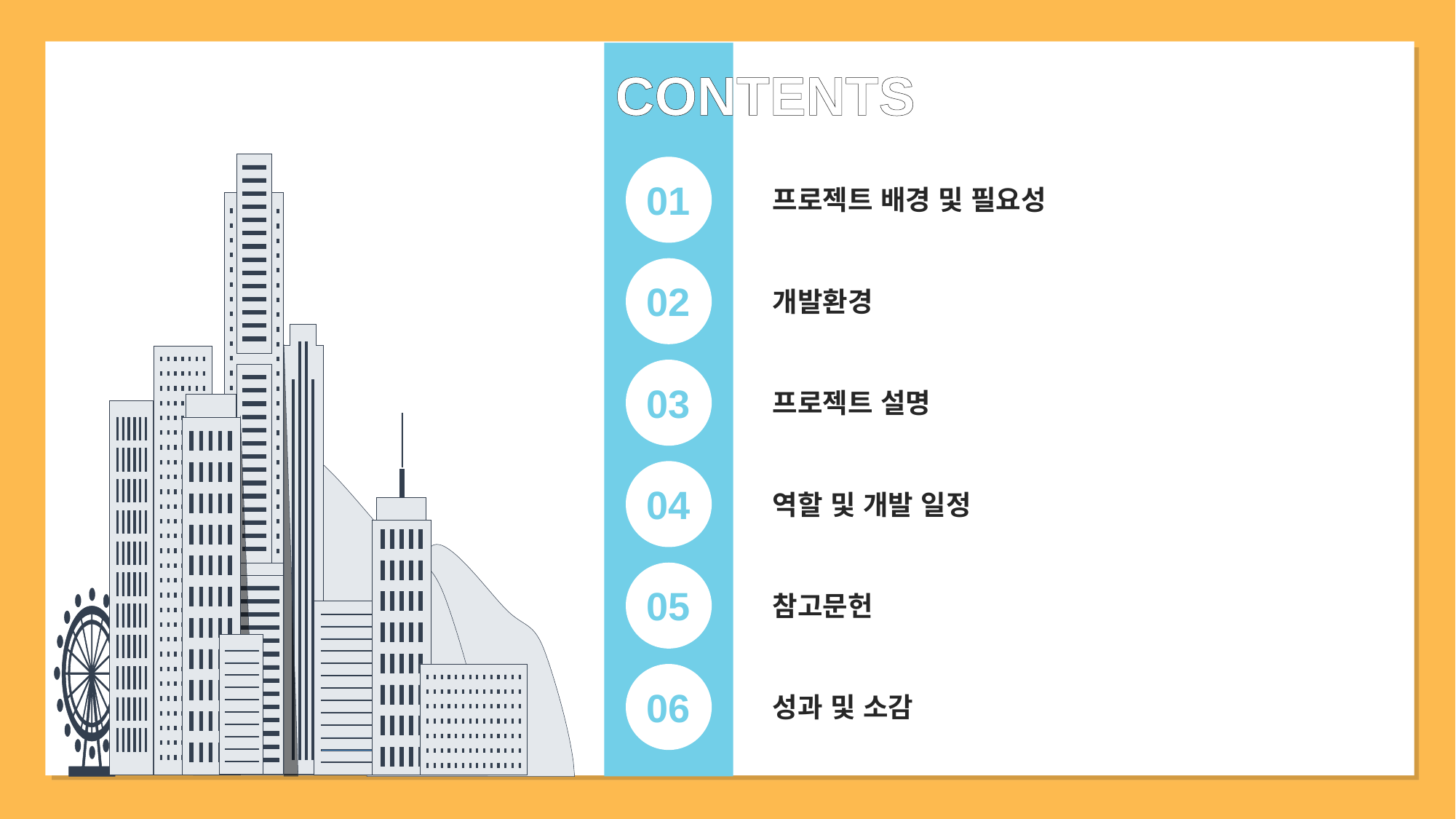

CONTENTS

01
프로젝트 배경 및 필요성

02
개발환경

03
프로젝트 설명

04
역할 및 개발 일정

05
참고문헌

06
성과 및 소감